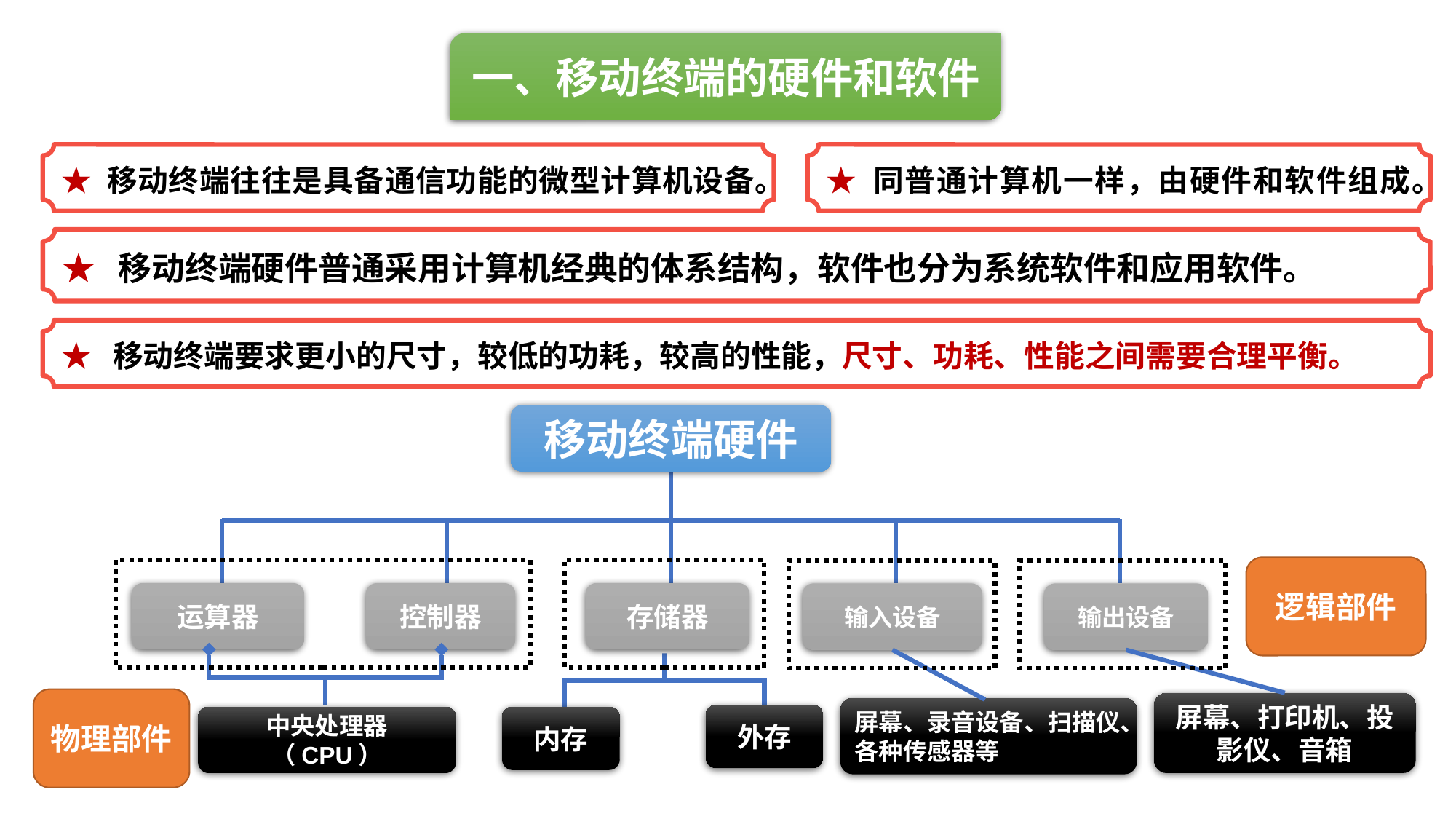

一、移动终端的硬件和软件
★ 移动终端往往是具备通信功能的微型计算机设备。
★ 同普通计算机一样，由硬件和软件组成。
★  移动终端硬件普通采用计算机经典的体系结构，软件也分为系统软件和应用软件。
★  移动终端要求更小的尺寸，较低的功耗，较高的性能，尺寸、功耗、性能之间需要合理平衡。
移动终端硬件
运算器
存储器
控制器
输入设备
输出设备

屏幕、打印机、投影仪、音箱
屏幕、录音设备、扫描仪、各种传感器等

外存

内存

中央处理器（CPU）
逻辑部件

物理部件